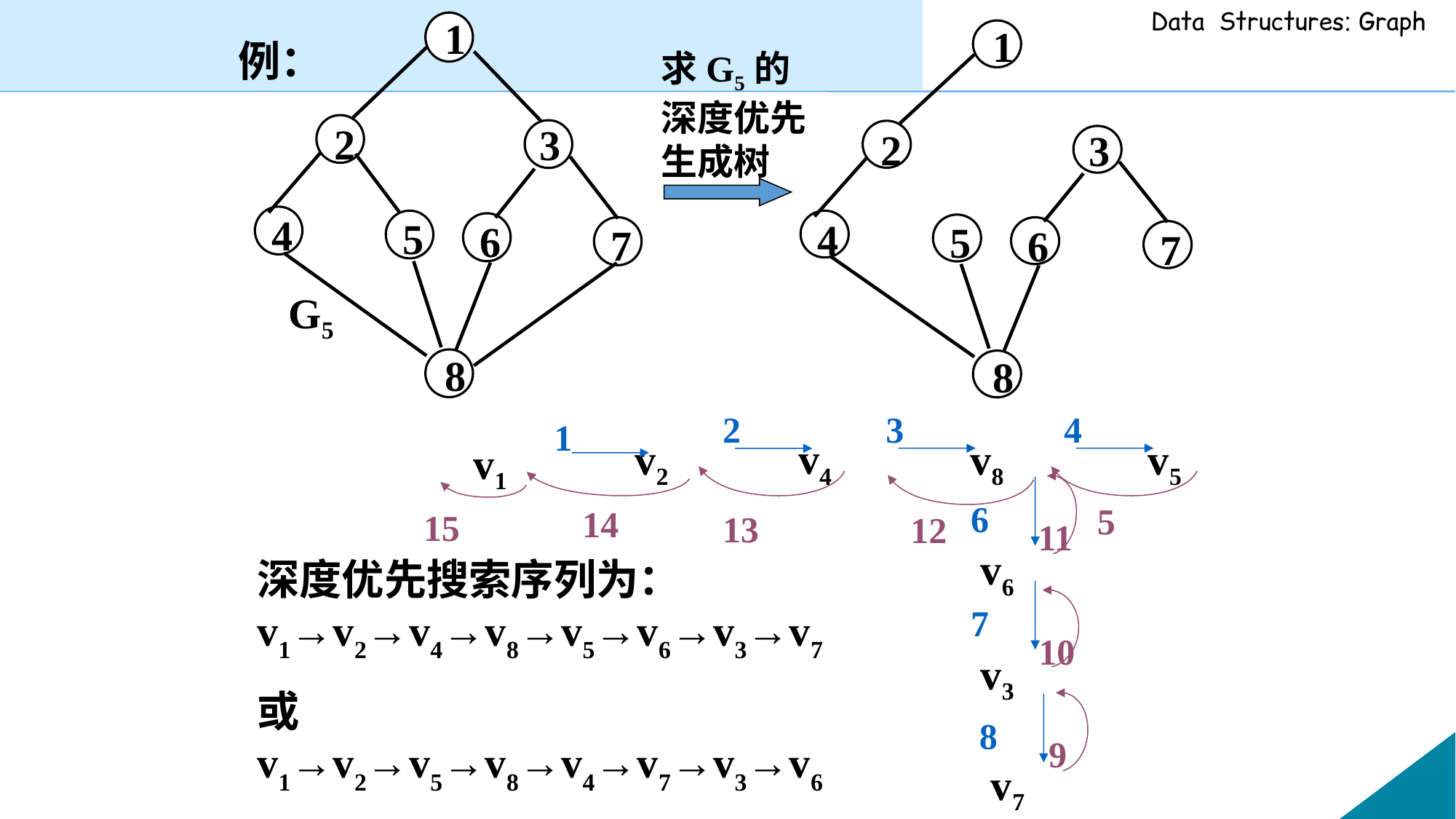

1

2
3

4

5
6

7

G5
8

1

例：
求G5的
深度优先
生成树

2
3

4

5
6

7

8

2

v4
3

v8
4

v5
1

v2
v1

13

5

14

12

11

6

15
v6
深度优先搜索序列为：v1→v2→v4→v8→v5→v6→v3→v7
或
v1→v2→v5→v8→v4→v7→v3→v6

7

10
v3

9

8
v7